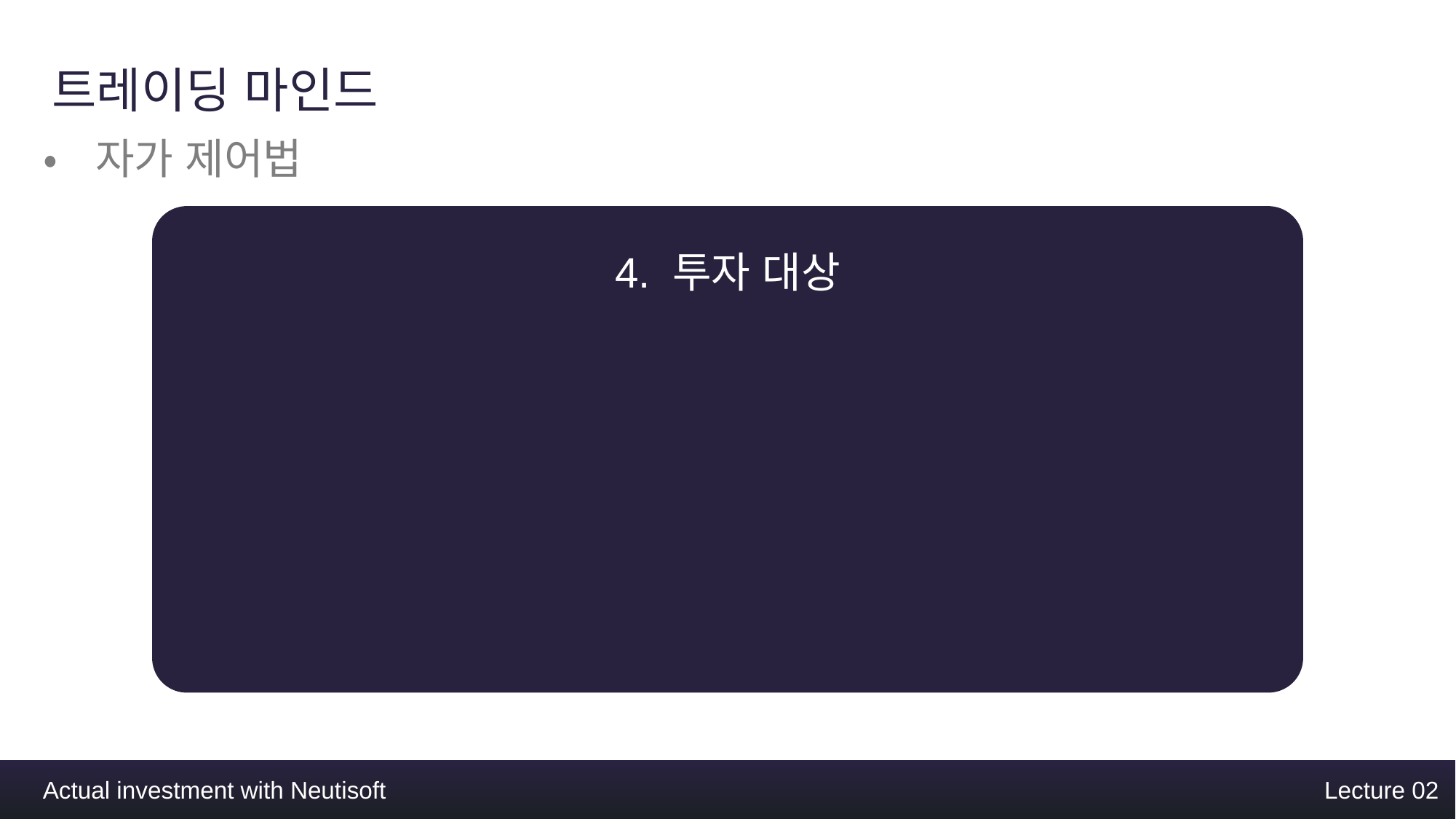

트레이딩 마인드
•자가 제어법

4. 투자 대상

Actual investment with Neutisoft
Lecture 02